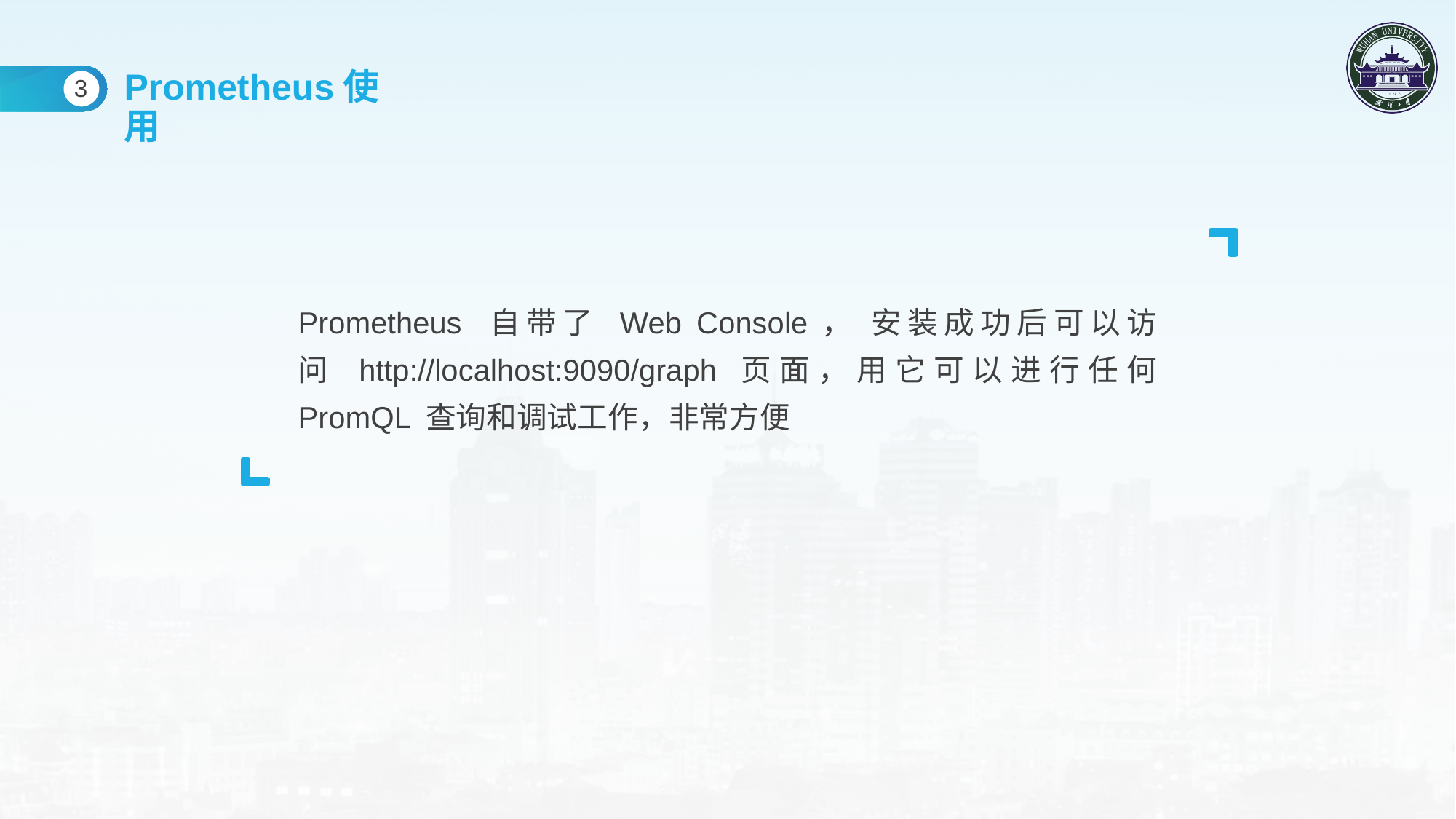

Prometheus使用
3

Prometheus 自带了 Web Console， 安装成功后可以访问 http://localhost:9090/graph 页面，用它可以进行任何 PromQL 查询和调试工作，非常方便